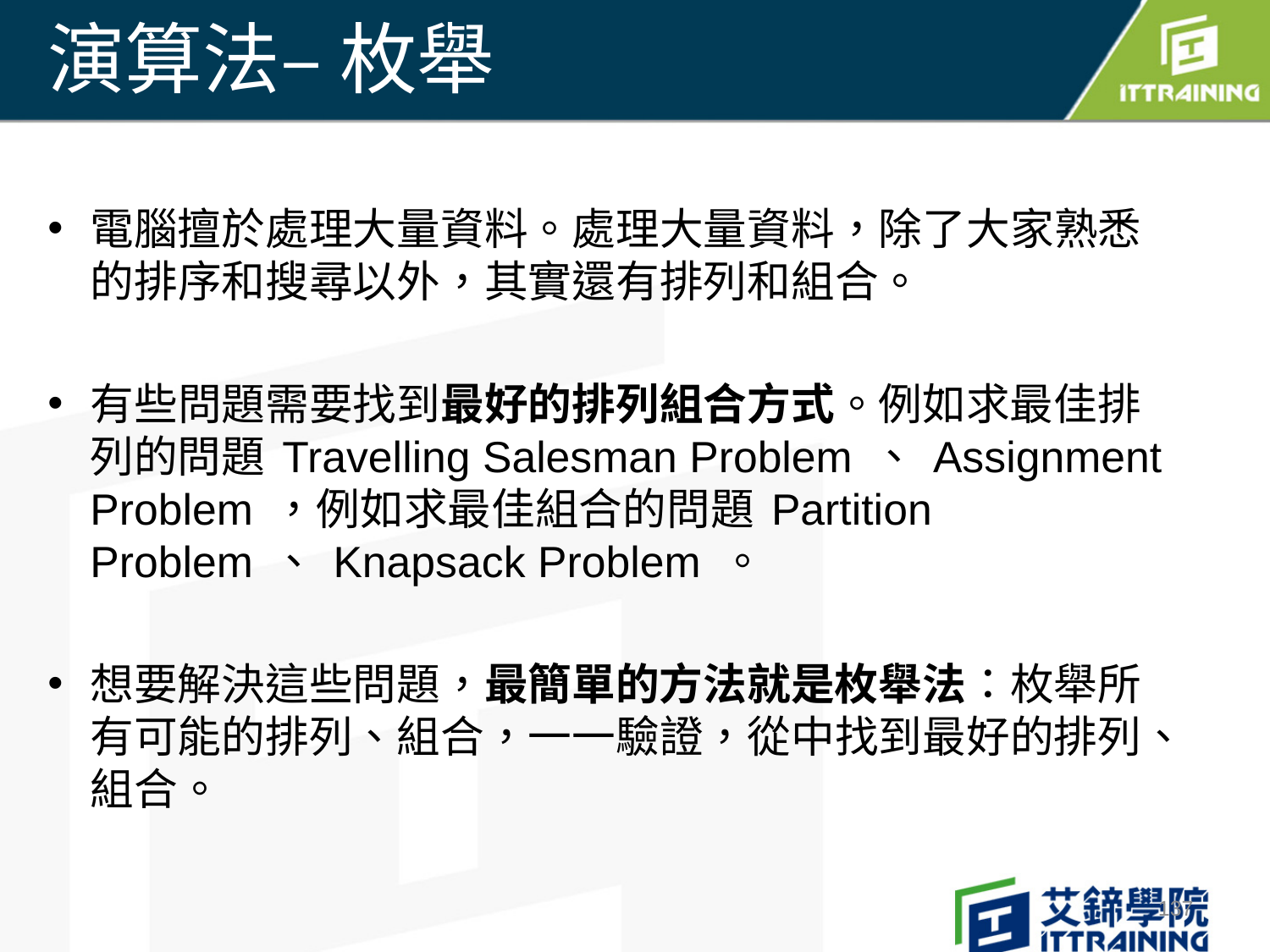

# 演算法– 枚舉
電腦擅於處理大量資料。處理大量資料，除了大家熟悉的排序和搜尋以外，其實還有排列和組合。

有些問題需要找到最好的排列組合方式。例如求最佳排列的問題 Travelling Salesman Problem 、 Assignment Problem ，例如求最佳組合的問題 Partition Problem 、 Knapsack Problem 。

想要解決這些問題，最簡單的方法就是枚舉法：枚舉所有可能的排列、組合，一一驗證，從中找到最好的排列、組合。
137